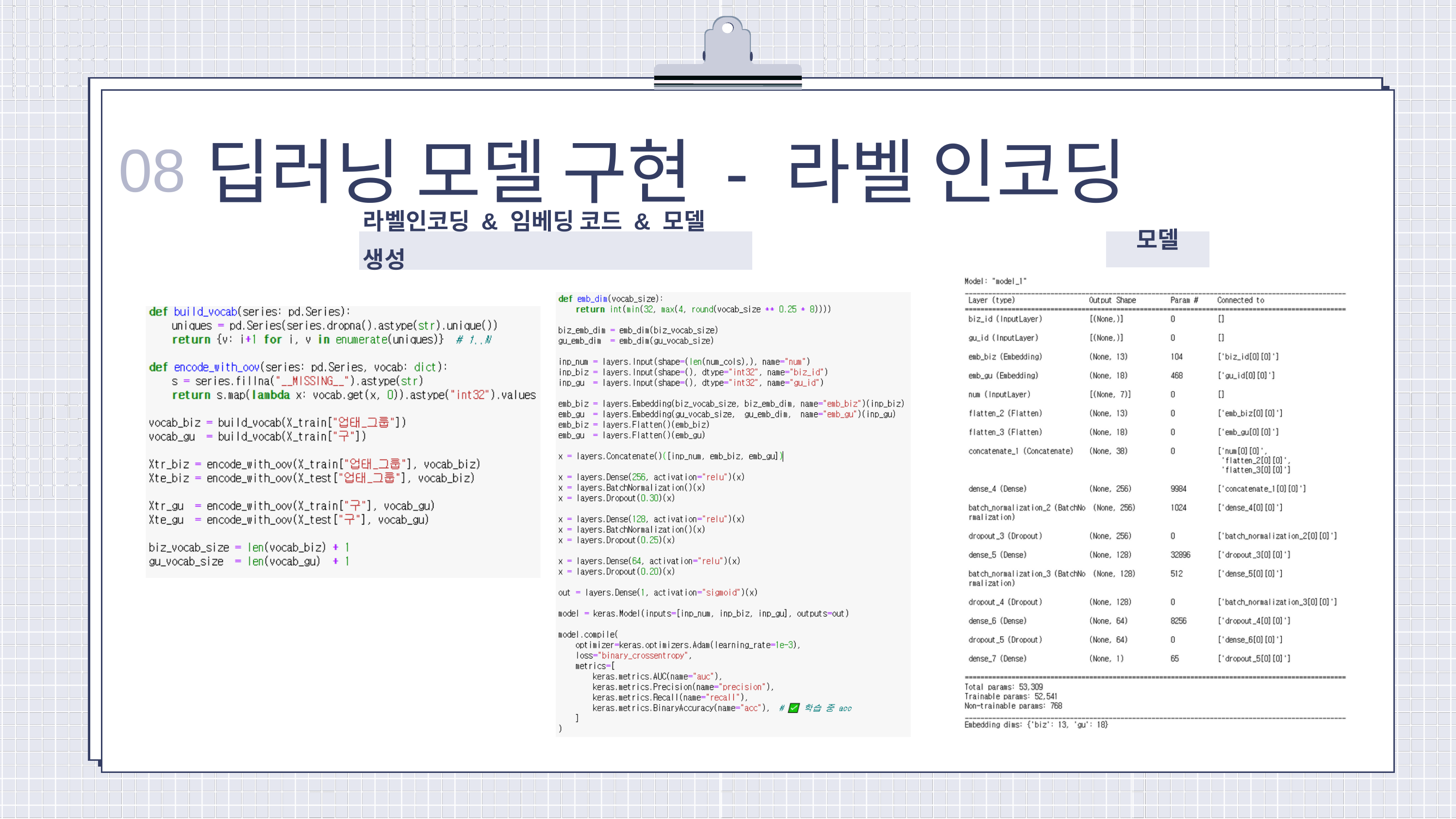

딥러닝 모델 구현 - 라벨 인코딩
08

라벨인코딩 & 임베딩 코드 & 모델 생성

모델